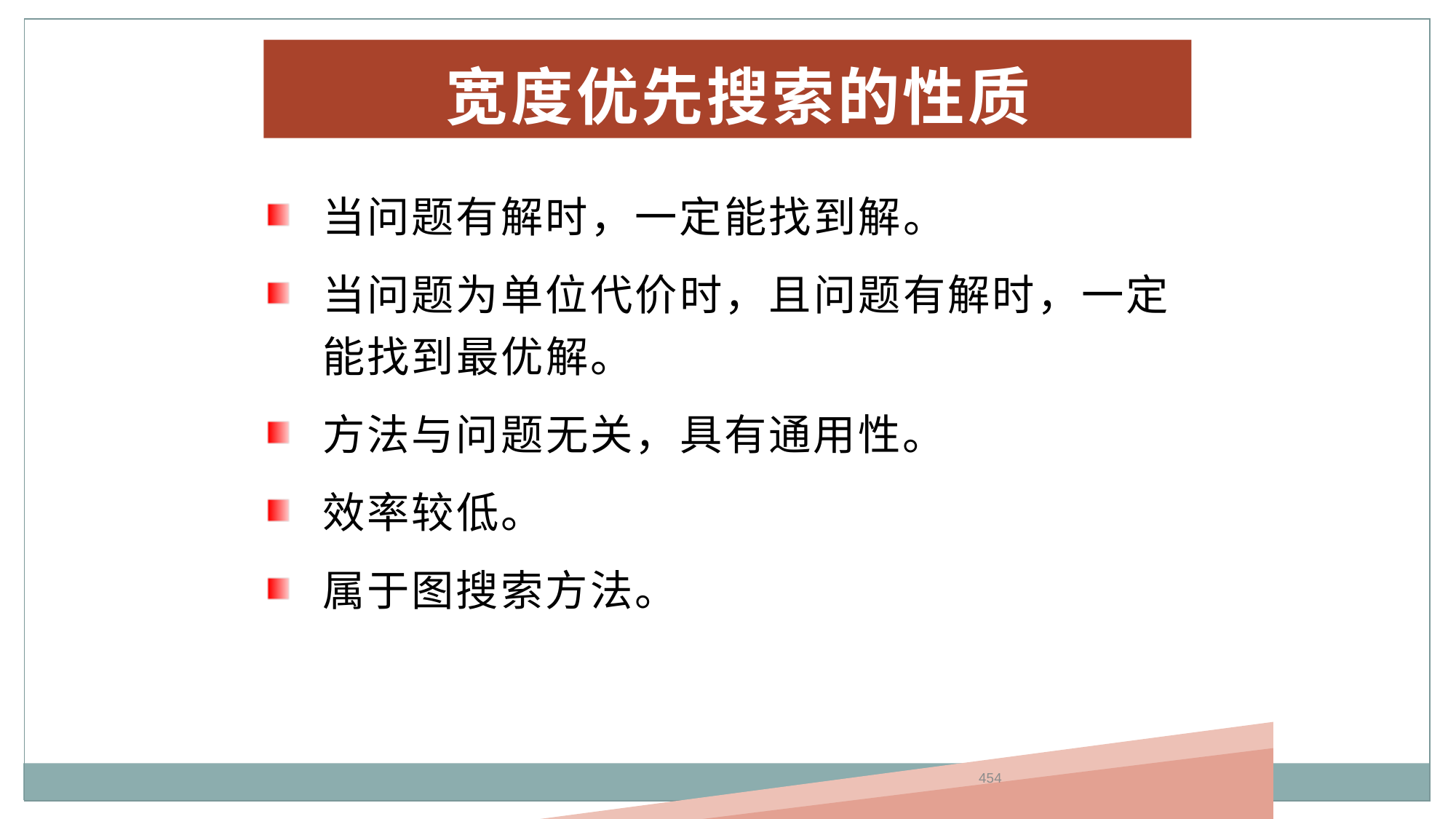

宽度优先搜索的性质
当问题有解时，一定能找到解。
当问题为单位代价时，且问题有解时，一定能找到最优解。
方法与问题无关，具有通用性。
效率较低。
属于图搜索方法。

454